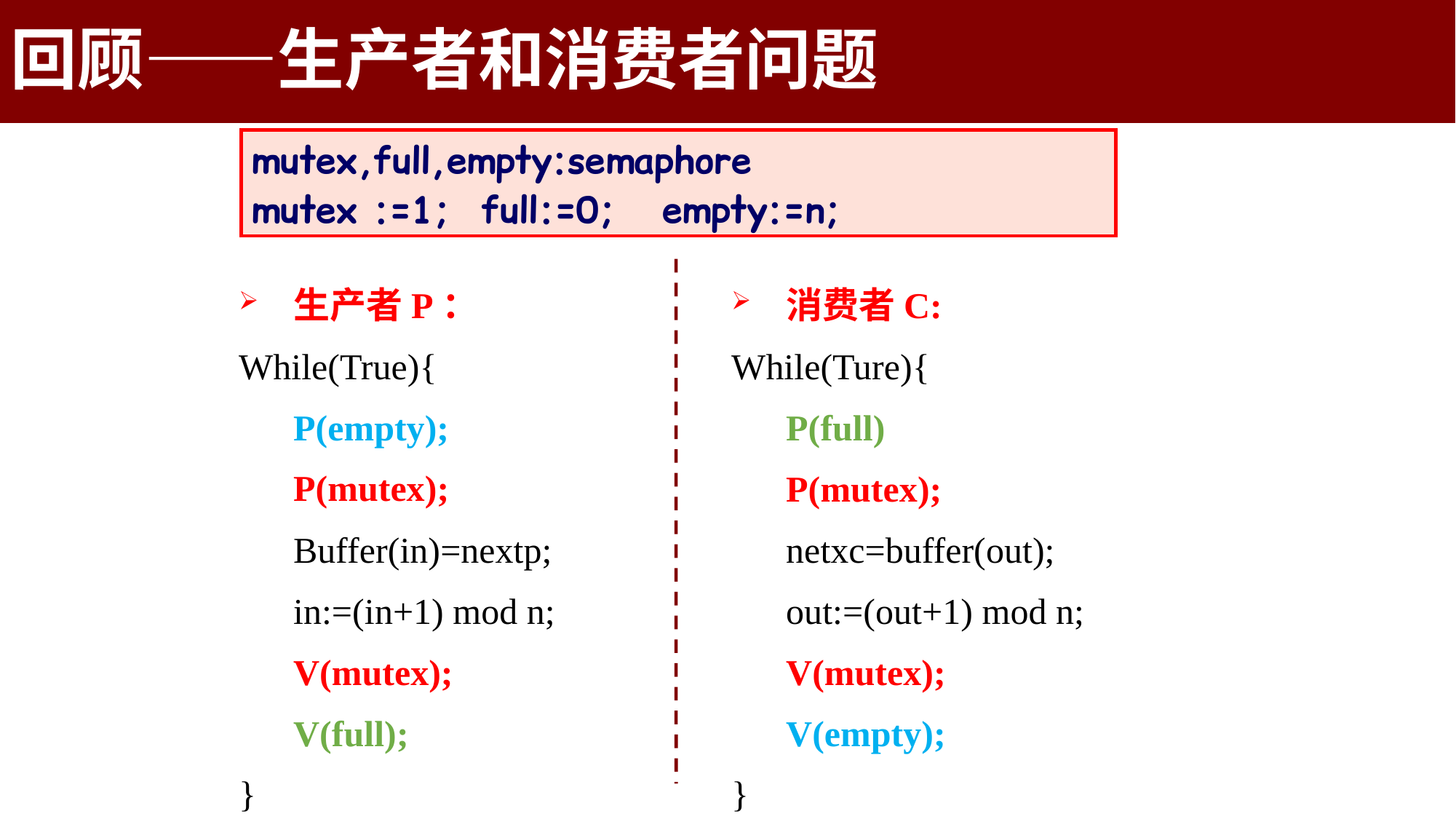

2.5.1 生产者和消费者问题
回顾——生产者和消费者问题
mutex,full,empty:semaphore
mutex :=1;  full:=0;   empty:=n;

生产者P：
While(True){
P(empty);
P(mutex);
Buffer(in)=nextp;
in:=(in+1) mod n;
V(mutex);
V(full);
}
消费者C:
While(Ture){
P(full)
P(mutex);
netxc=buffer(out);
out:=(out+1) mod n;
V(mutex);
V(empty);
}